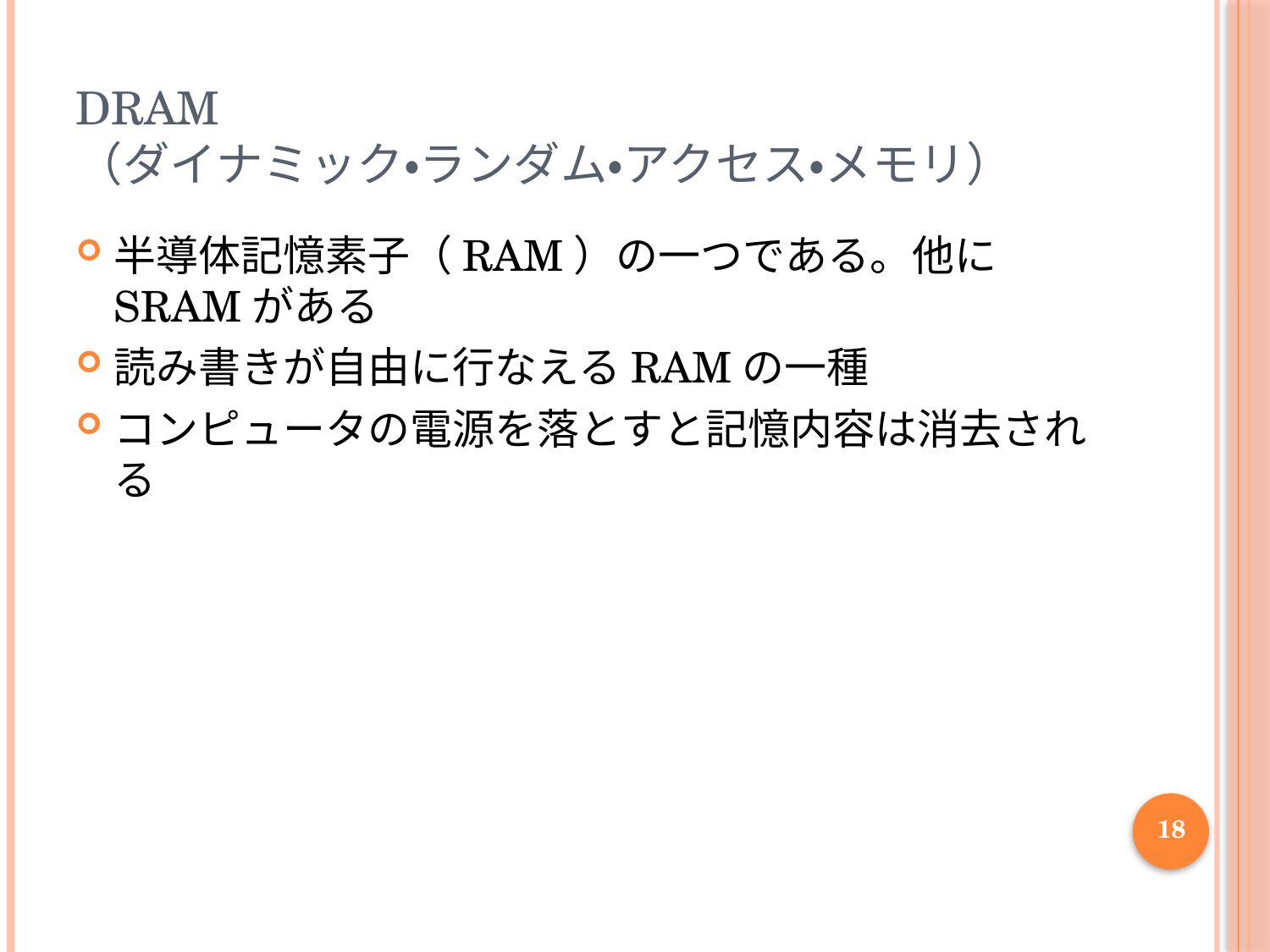

# DRAM （ダイナミック・ランダム・アクセス・メモリ）
半導体記憶素子（RAM）の一つである。他にSRAMがある
読み書きが自由に行なえるRAMの一種
コンピュータの電源を落とすと記憶内容は消去される

18